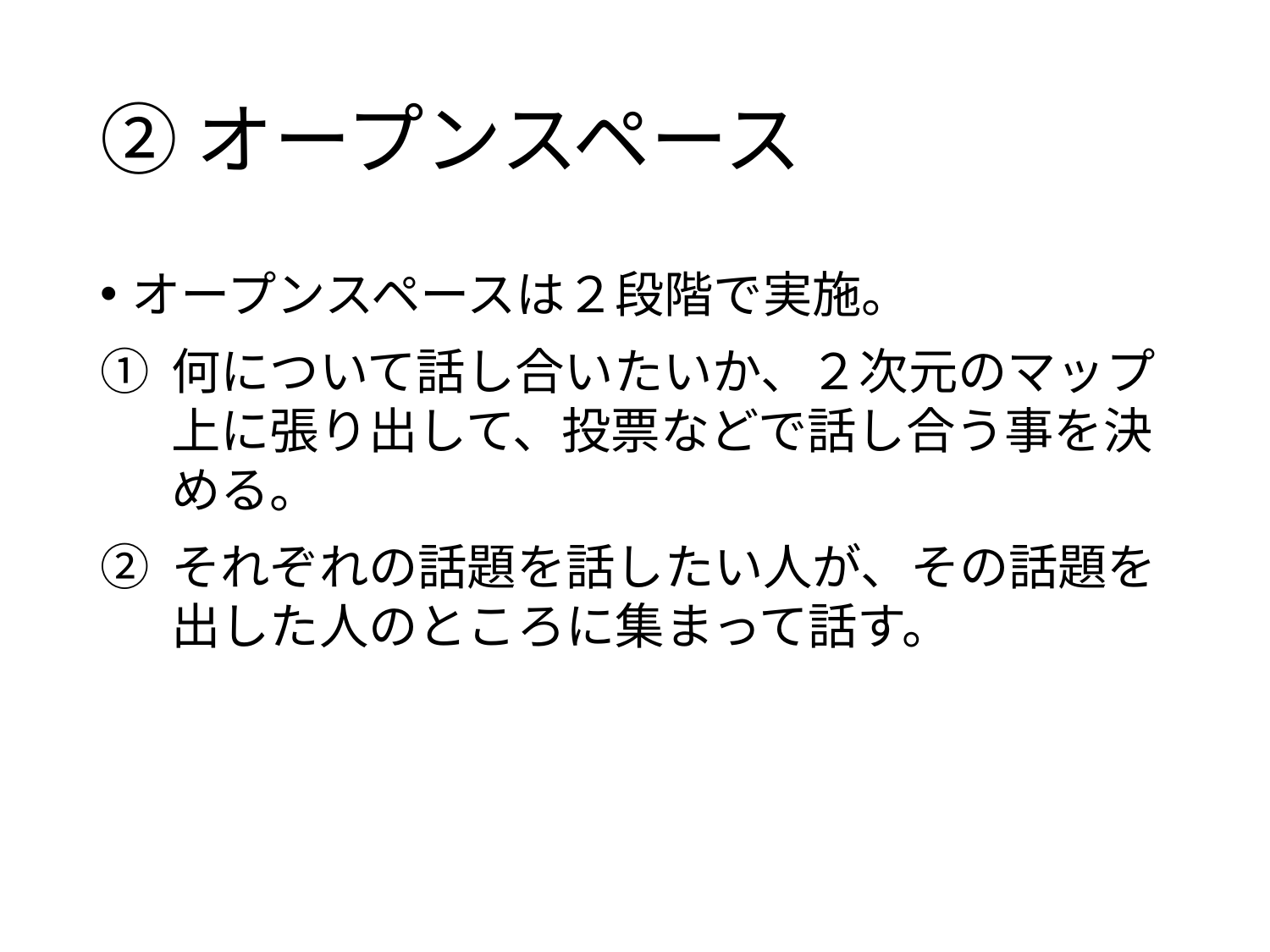

# ②オープンスペース
オープンスペースは２段階で実施。
何について話し合いたいか、２次元のマップ上に張り出して、投票などで話し合う事を決める。
それぞれの話題を話したい人が、その話題を出した人のところに集まって話す。